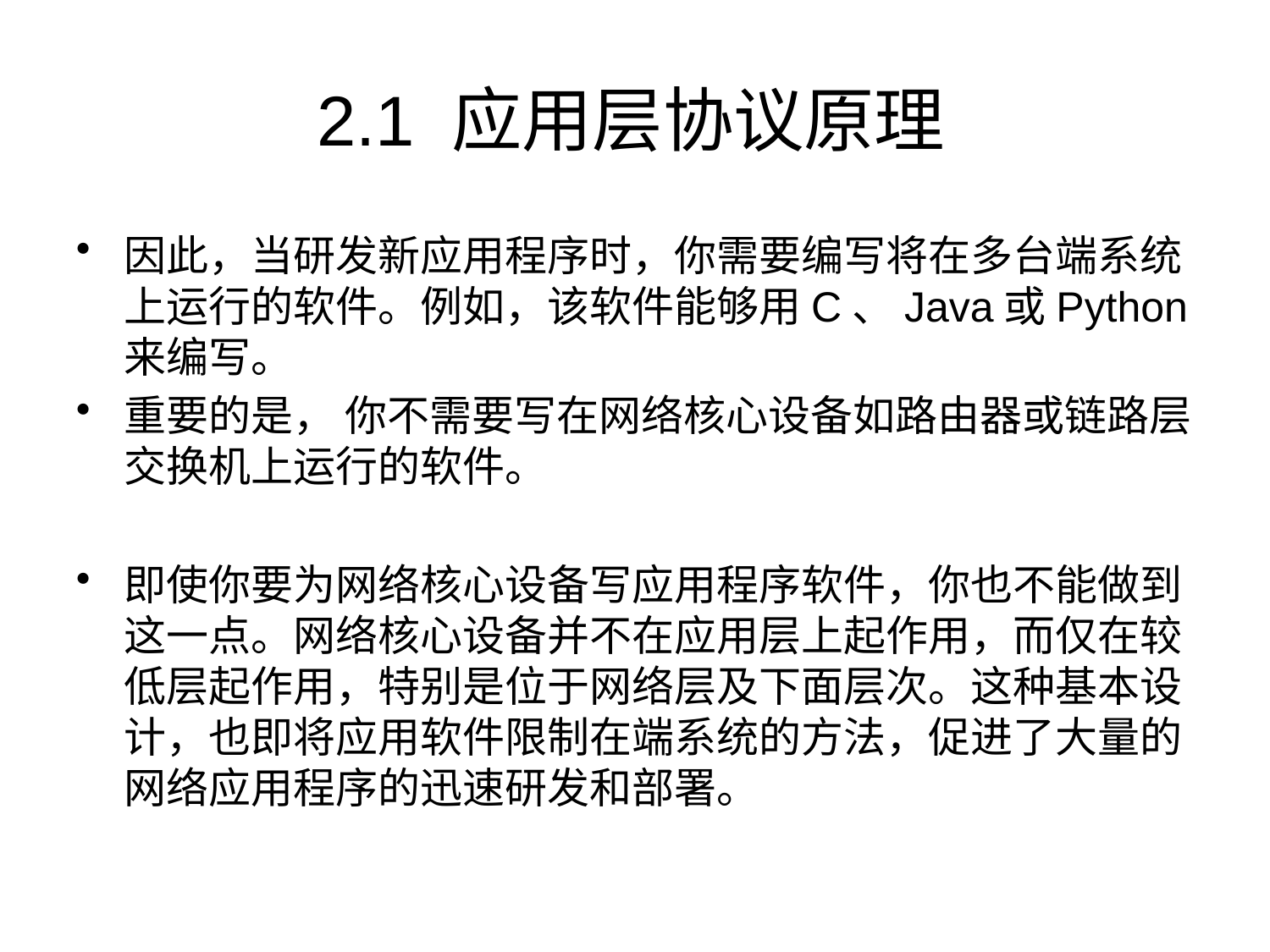

# 2.1 应用层协议原理
因此，当研发新应用程序时，你需要编写将在多台端系统上运行的软件。例如，该软件能够用C、Java或Python来编写。
重要的是， 你不需要写在网络核心设备如路由器或链路层交换机上运行的软件。

即使你要为网络核心设备写应用程序软件，你也不能做到这一点。网络核心设备并不在应用层上起作用，而仅在较低层起作用，特别是位于网络层及下面层次。这种基本设计，也即将应用软件限制在端系统的方法，促进了大量的网络应用程序的迅速研发和部署。